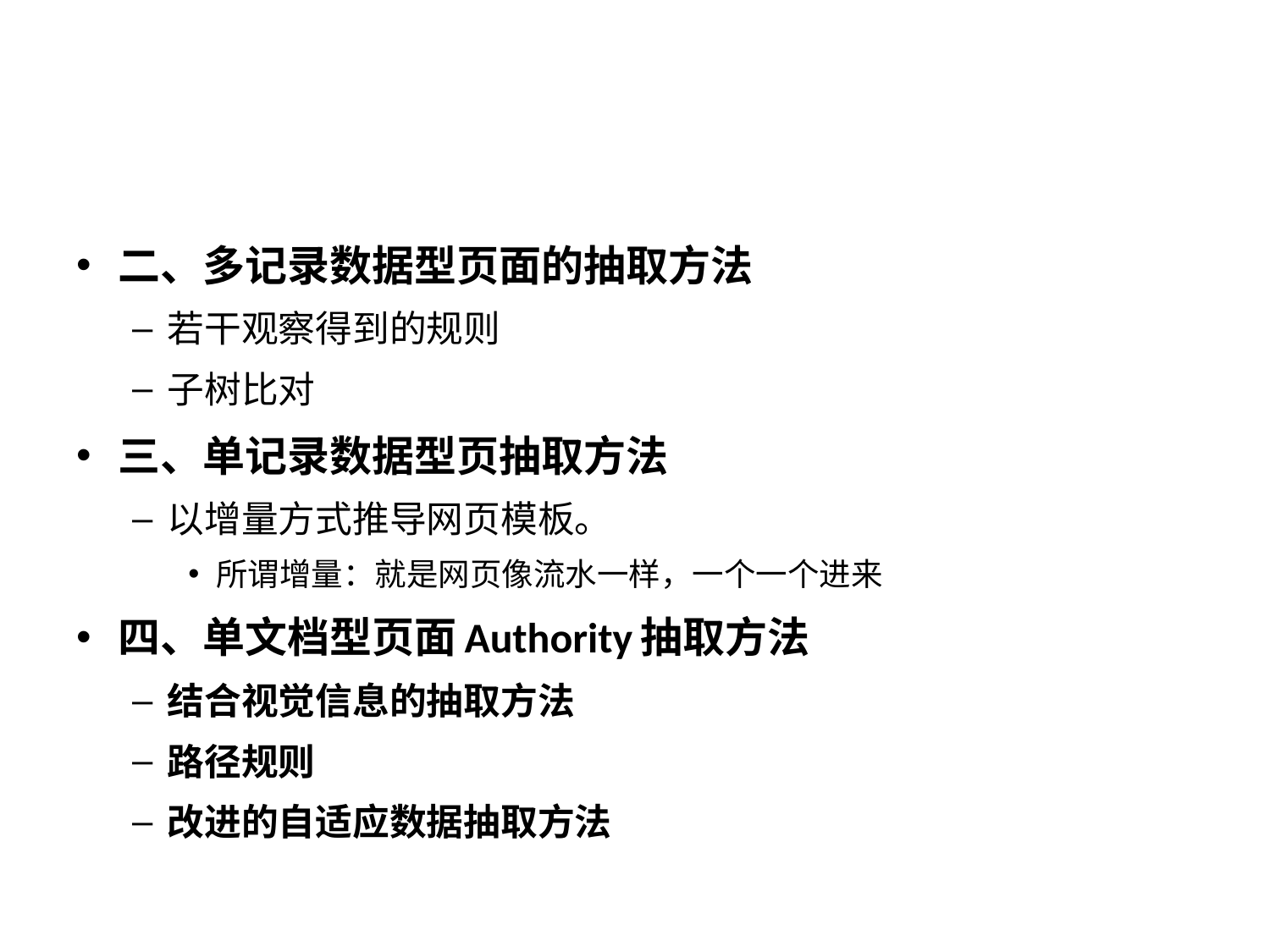

#
二、多记录数据型页面的抽取方法
若干观察得到的规则
子树比对
三、单记录数据型页抽取方法
以增量方式推导网页模板。
所谓增量：就是网页像流水一样，一个一个进来
四、单文档型页面Authority抽取方法
结合视觉信息的抽取方法
路径规则
改进的自适应数据抽取方法